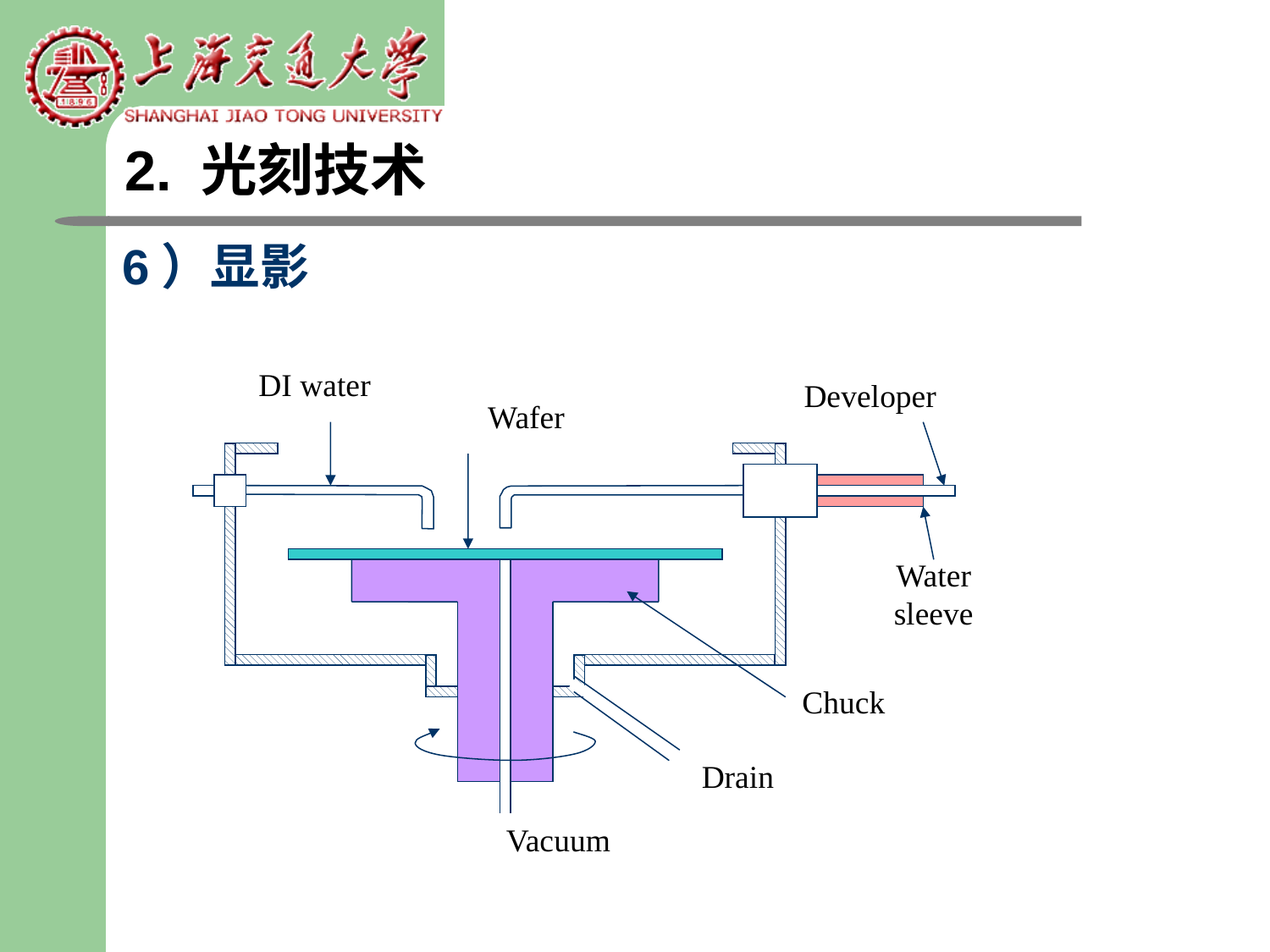

2. 光刻技术
6）显影
DI water
Developer
Wafer

Water sleeve

Chuck

Drain
Vacuum